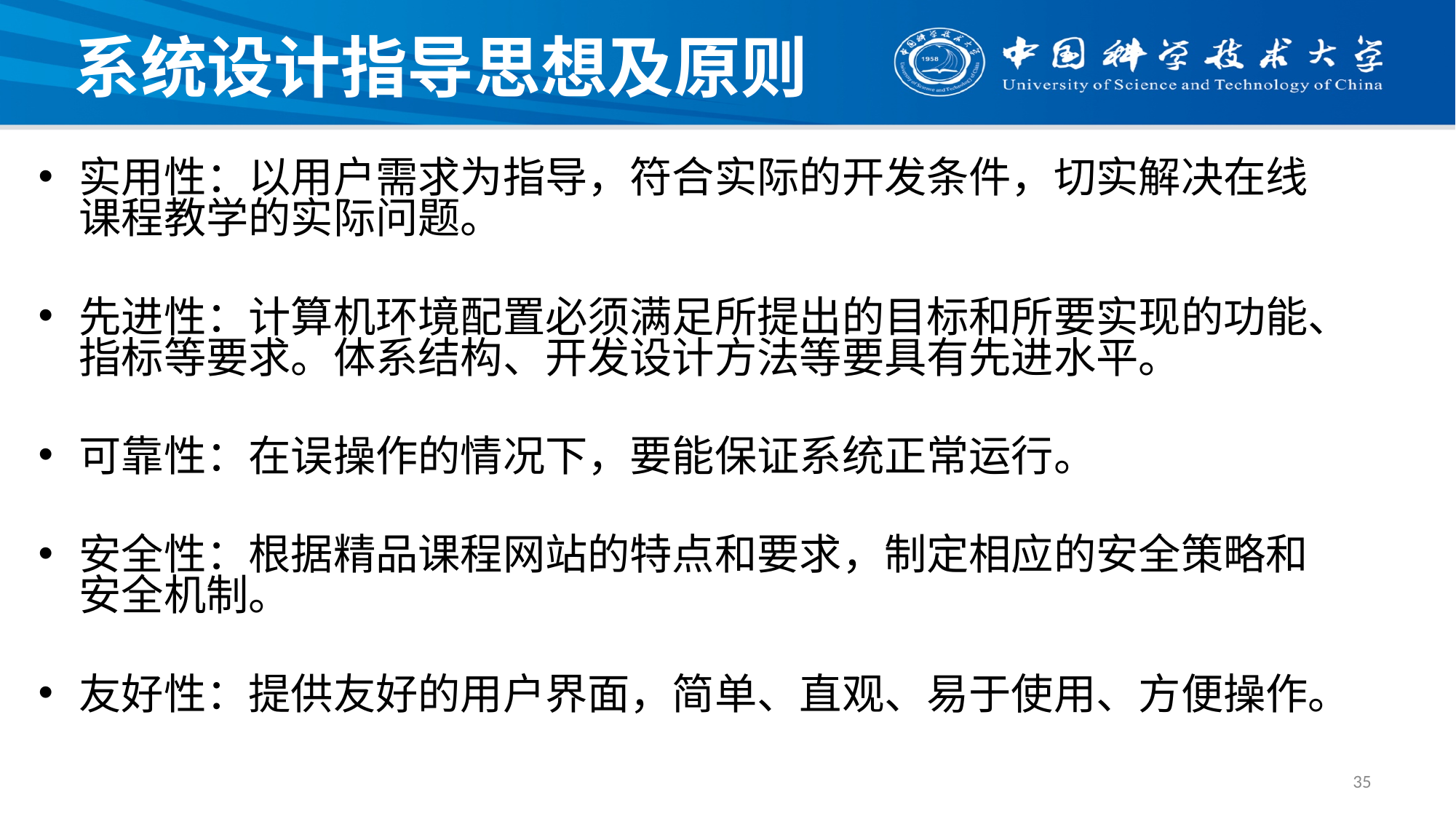

# 系统设计指导思想及原则
实用性：以用户需求为指导，符合实际的开发条件，切实解决在线课程教学的实际问题。

先进性：计算机环境配置必须满足所提出的目标和所要实现的功能、指标等要求。体系结构、开发设计方法等要具有先进水平。

可靠性：在误操作的情况下，要能保证系统正常运行。

安全性：根据精品课程网站的特点和要求，制定相应的安全策略和安全机制。

友好性：提供友好的用户界面，简单、直观、易于使用、方便操作。

35